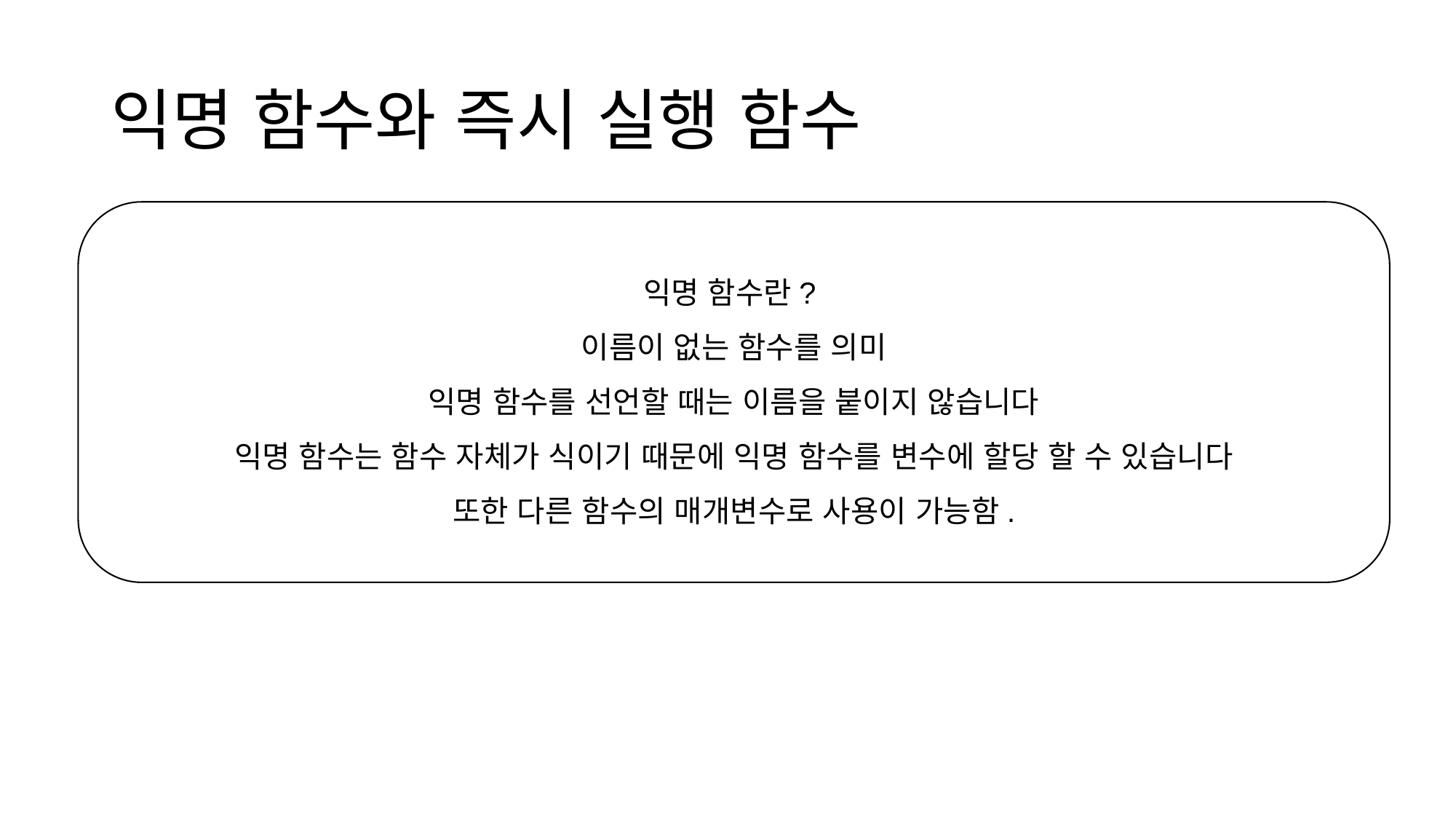

# 익명 함수와 즉시 실행 함수
익명 함수란?
이름이 없는 함수를 의미
익명 함수를 선언할 때는 이름을 붙이지 않습니다
익명 함수는 함수 자체가 식이기 때문에 익명 함수를 변수에 할당 할 수 있습니다
또한 다른 함수의 매개변수로 사용이 가능함.